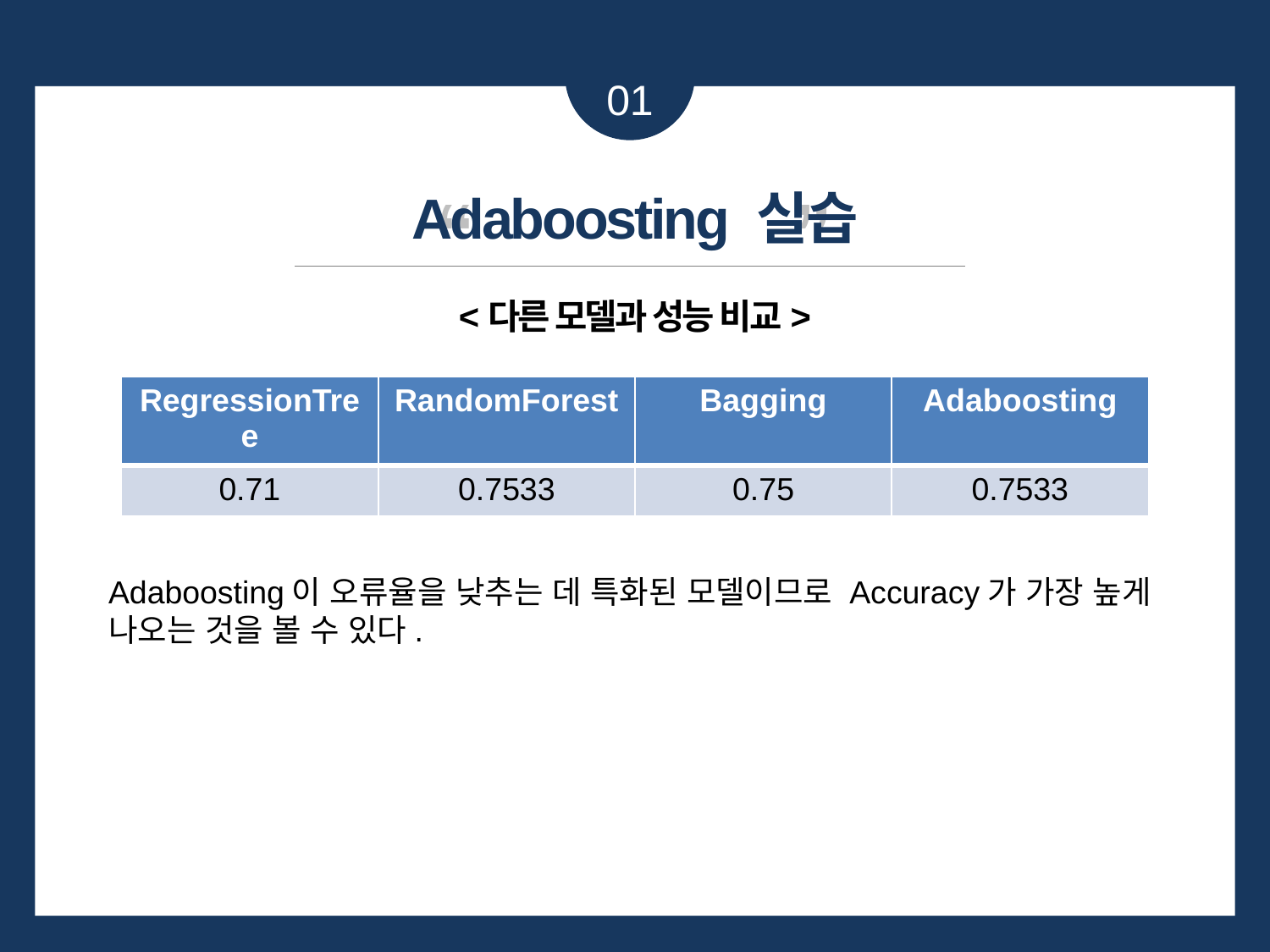

01

“           ”
Adaboosting 실습
<다른 모델과 성능 비교>
| RegressionTree | RandomForest | Bagging | Adaboosting |
| --- | --- | --- | --- |
| 0.71 | 0.7533 | 0.75 | 0.7533 |
Adaboosting이 오류율을 낮추는 데 특화된 모델이므로 Accuracy가 가장 높게
나오는 것을 볼 수 있다.